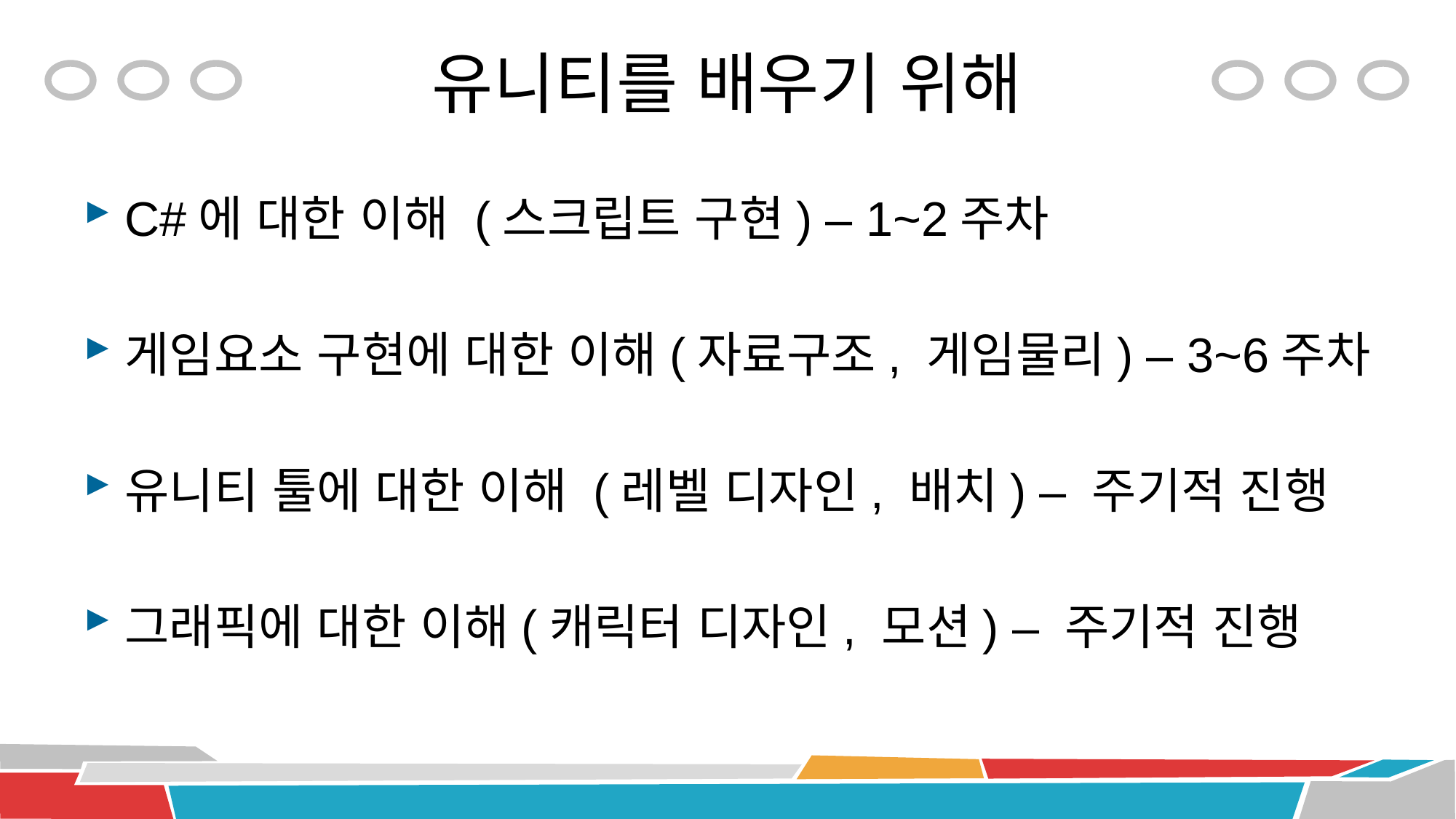

# 유니티를 배우기 위해
C#에 대한 이해 (스크립트 구현) – 1~2주차

게임요소 구현에 대한 이해(자료구조, 게임물리) – 3~6주차

유니티 툴에 대한 이해 (레벨 디자인, 배치) – 주기적 진행

그래픽에 대한 이해(캐릭터 디자인, 모션) – 주기적 진행